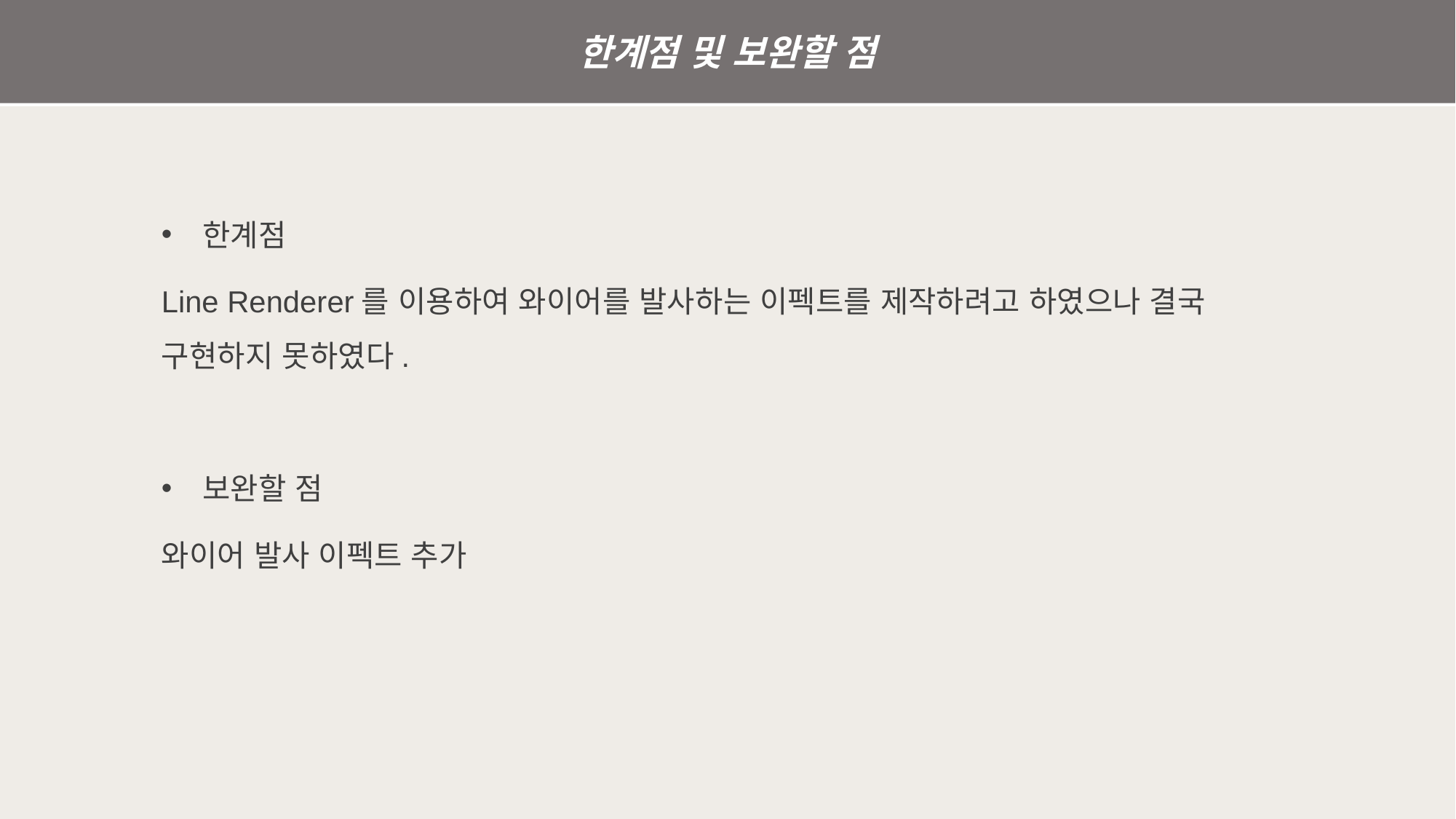

한계점 및 보완할 점
한계점
Line Renderer를 이용하여 와이어를 발사하는 이펙트를 제작하려고 하였으나 결국 구현하지 못하였다.
보완할 점
와이어 발사 이펙트 추가